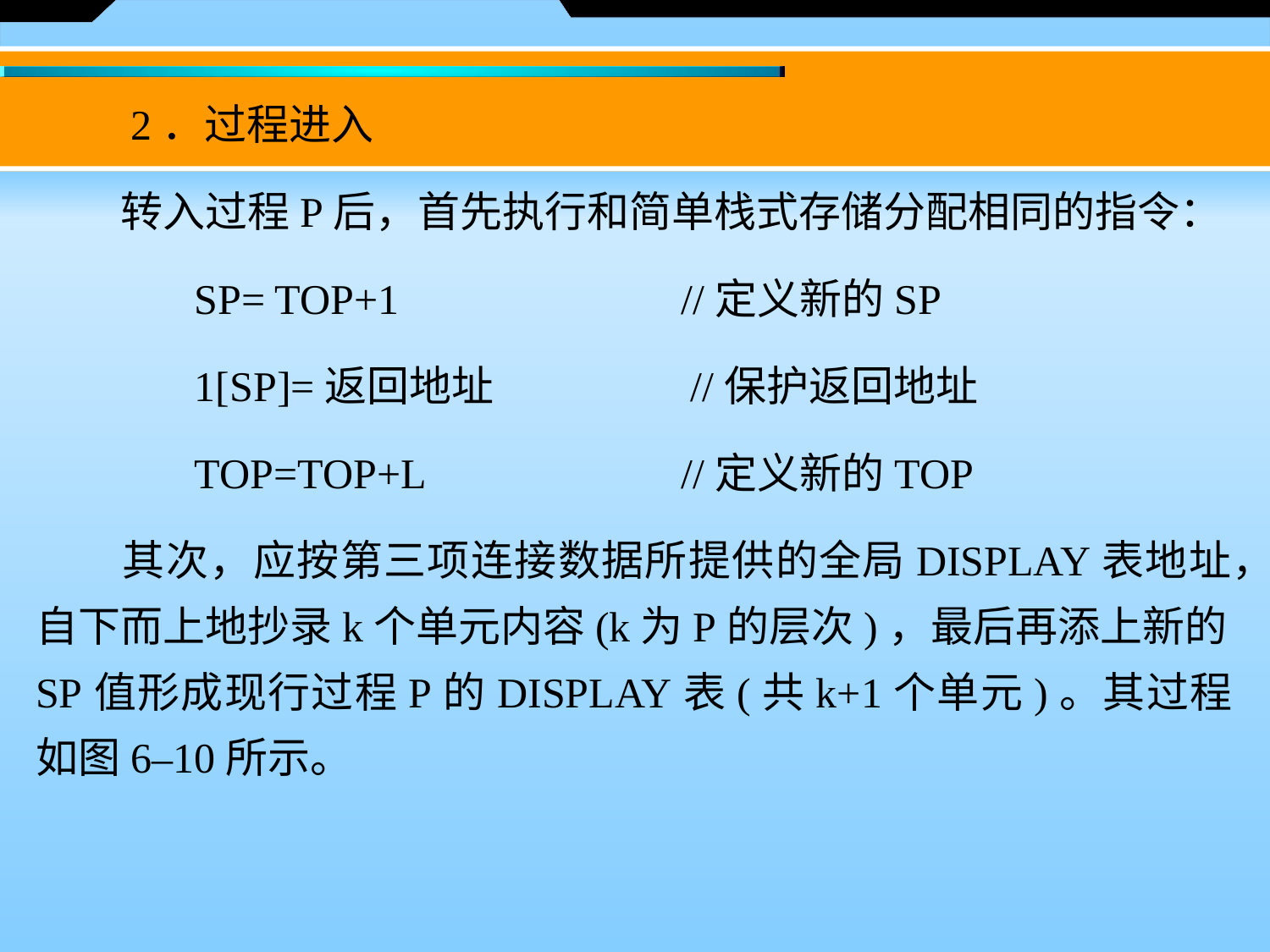

2．过程进入
　　转入过程P后，首先执行和简单栈式存储分配相同的指令：
               SP= TOP+1      		 //定义新的SP
               1[SP]=返回地址    		 //保护返回地址
               TOP=TOP+L        		 //定义新的TOP
　　其次，应按第三项连接数据所提供的全局DISPLAY表地址，自下而上地抄录k个单元内容(k为P的层次)，最后再添上新的SP值形成现行过程P的DISPLAY表(共k+1个单元)。其过程如图6–10所示。